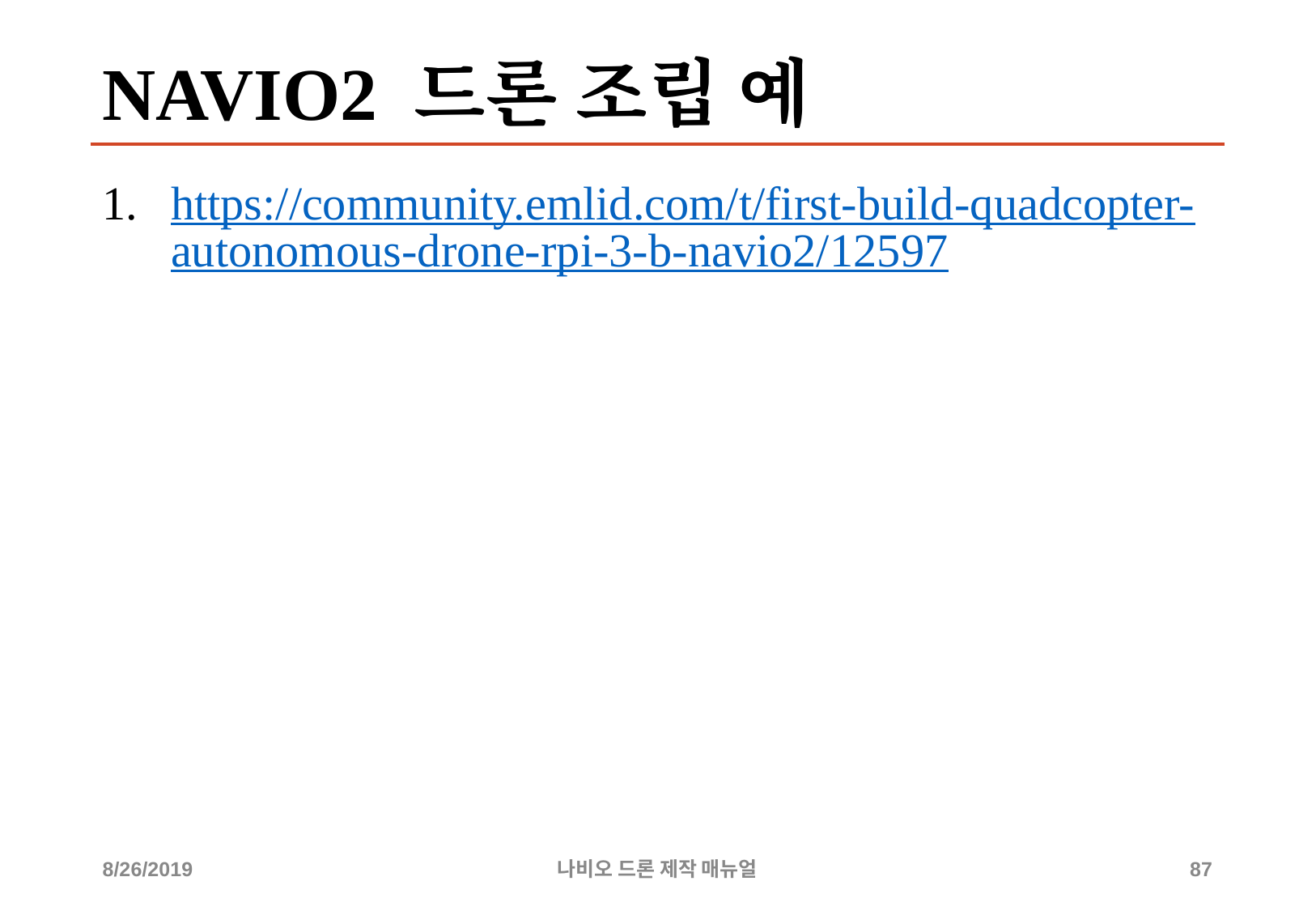

# NAVIO2 드론 조립 예
https://community.emlid.com/t/first-build-quadcopter-autonomous-drone-rpi-3-b-navio2/12597
8/26/2019
나비오 드론 제작 매뉴얼
87